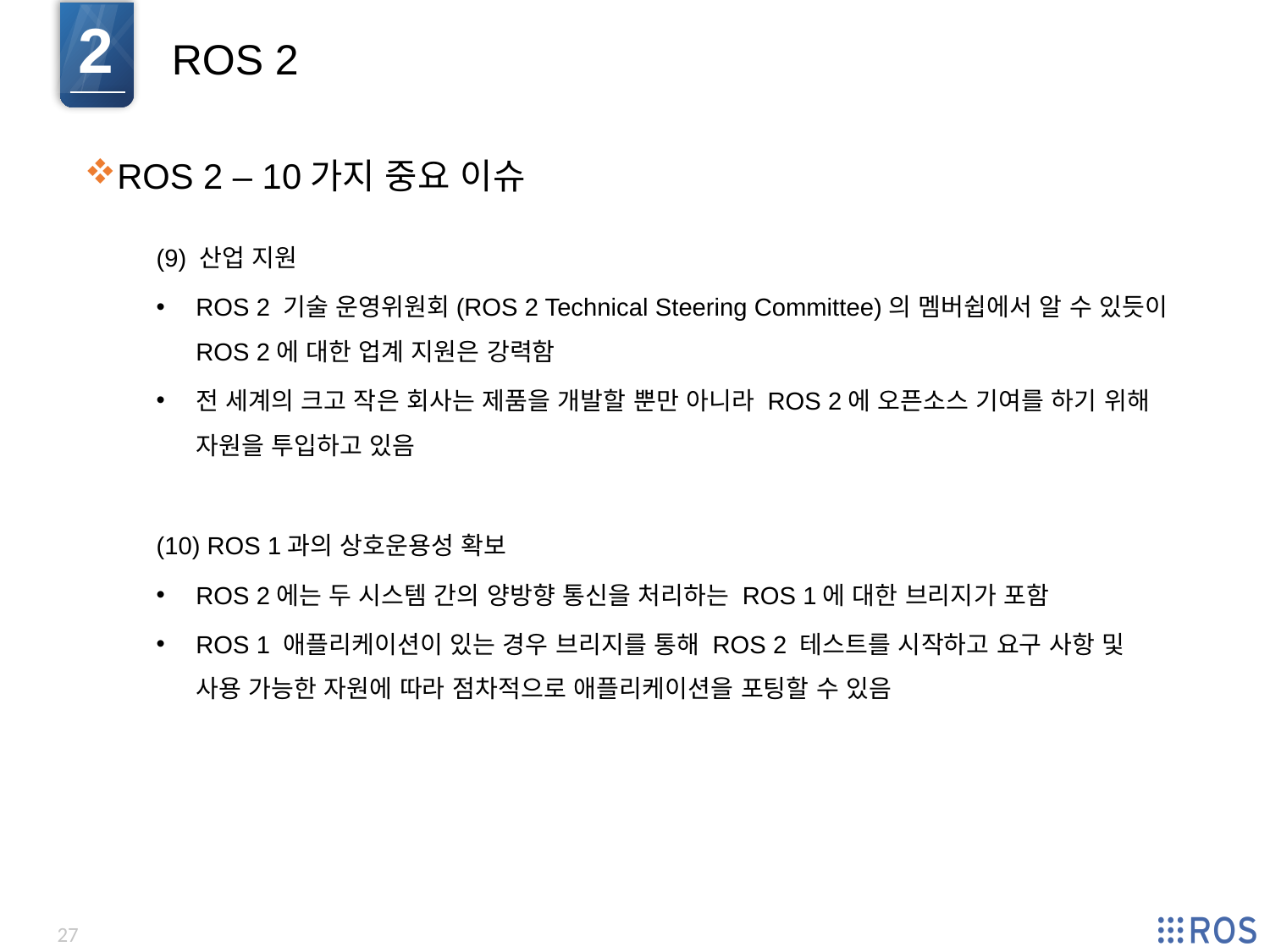

2
ROS 2
ROS 2 – 10가지 중요 이슈
(9) 산업 지원
ROS 2 기술 운영위원회(ROS 2 Technical Steering Committee)의 멤버쉽에서 알 수 있듯이 ROS 2에 대한 업계 지원은 강력함
전 세계의 크고 작은 회사는 제품을 개발할 뿐만 아니라 ROS 2에 오픈소스 기여를 하기 위해 자원을 투입하고 있음
(10) ROS 1과의 상호운용성 확보
ROS 2에는 두 시스템 간의 양방향 통신을 처리하는 ROS 1에 대한 브리지가 포함
ROS 1 애플리케이션이 있는 경우 브리지를 통해 ROS 2 테스트를 시작하고 요구 사항 및 사용 가능한 자원에 따라 점차적으로 애플리케이션을 포팅할 수 있음
27